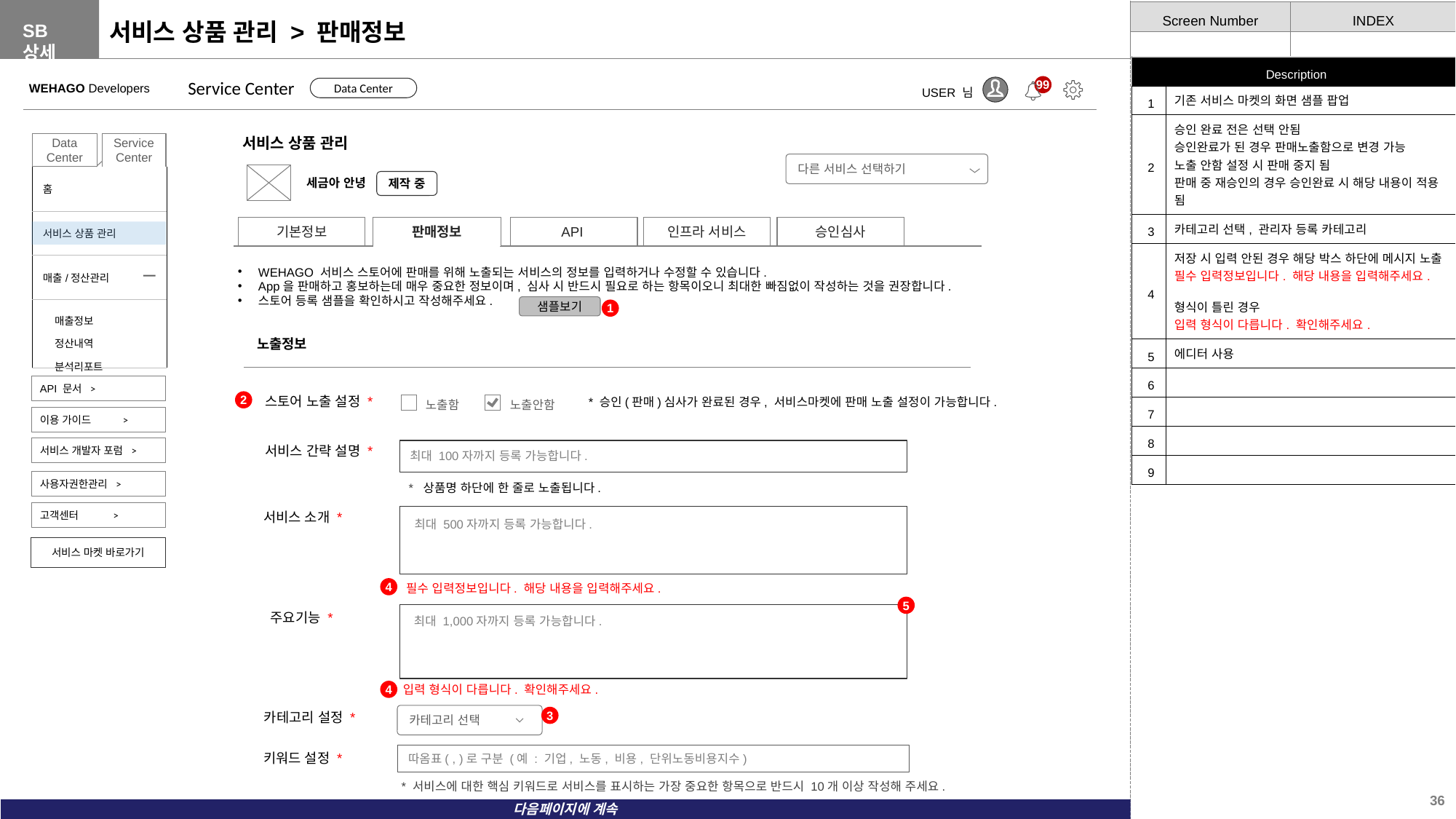

# 서비스 상품 관리 > 판매정보
| Description |  |
| --- | --- |
| 1 | 기존 서비스 마켓의 화면 샘플 팝업 |
| 2 | 승인 완료 전은 선택 안됨 승인완료가 된 경우 판매노출함으로 변경 가능 노출 안함 설정 시 판매 중지 됨 판매 중 재승인의 경우 승인완료 시 해당 내용이 적용 됨 |
| 3 | 카테고리 선택, 관리자 등록 카테고리 |
| 4 | 저장 시 입력 안된 경우 해당 박스 하단에 메시지 노출 필수 입력정보입니다. 해당 내용을 입력해주세요. 형식이 틀린 경우 입력 형식이 다릅니다. 확인해주세요. |
| 5 | 에디터 사용 |
| 6 |  |
| 7 |  |
| 8 |  |
| 9 |  |
Service Center
WEHAGO Developers
99

Data Center
USER 님

서비스 상품 관리
Service Center
Data Center
다른 서비스 선택하기

| 홈 |
| --- |
| 서비스 상품 관리 |
| 매출/정산관리 |
| 매출정보 정산내역 분석리포트 |
세금아 안녕
제작 중
판매정보
API
인프라 서비스
승인심사
기본정보

WEHAGO 서비스 스토어에 판매를 위해 노출되는 서비스의 정보를 입력하거나 수정할 수 있습니다.
App을 판매하고 홍보하는데 매우 중요한 정보이며, 심사 시 반드시 필요로 하는 항목이오니 최대한 빠짐없이 작성하는 것을 권장합니다.
스토어 등록 샘플을 확인하시고 작성해주세요.

샘플보기
1
노출정보
API 문서  >
스토어 노출 설정 *
* 승인(판매)심사가 완료된 경우, 서비스마켓에 판매 노출 설정이 가능합니다.
2
노출함

노출안함

이용 가이드          >
서비스 간략 설명 *
서비스 개발자 포럼  >

최대 100자까지 등록 가능합니다.
사용자권한관리  >
*  상품명 하단에 한 줄로 노출됩니다.
고객센터           >
서비스 소개 *
최대 500자까지 등록 가능합니다.
최대 500자까지 등록 가능합니다.
서비스 마켓 바로가기
필수 입력정보입니다. 해당 내용을 입력해주세요.
4
5
주요기능 *

최대 1,000자까지 등록 가능합니다.
입력 형식이 다릅니다. 확인해주세요.
4
카테고리 설정 *
카테고리 선택

3
키워드 설정 *
따옴표( , )로 구분 (예 : 기업, 노동, 비용, 단위노동비용지수)
* 서비스에 대한 핵심 키워드로 서비스를 표시하는 가장 중요한 항목으로 반드시 10개 이상 작성해 주세요.
다음페이지에 계속